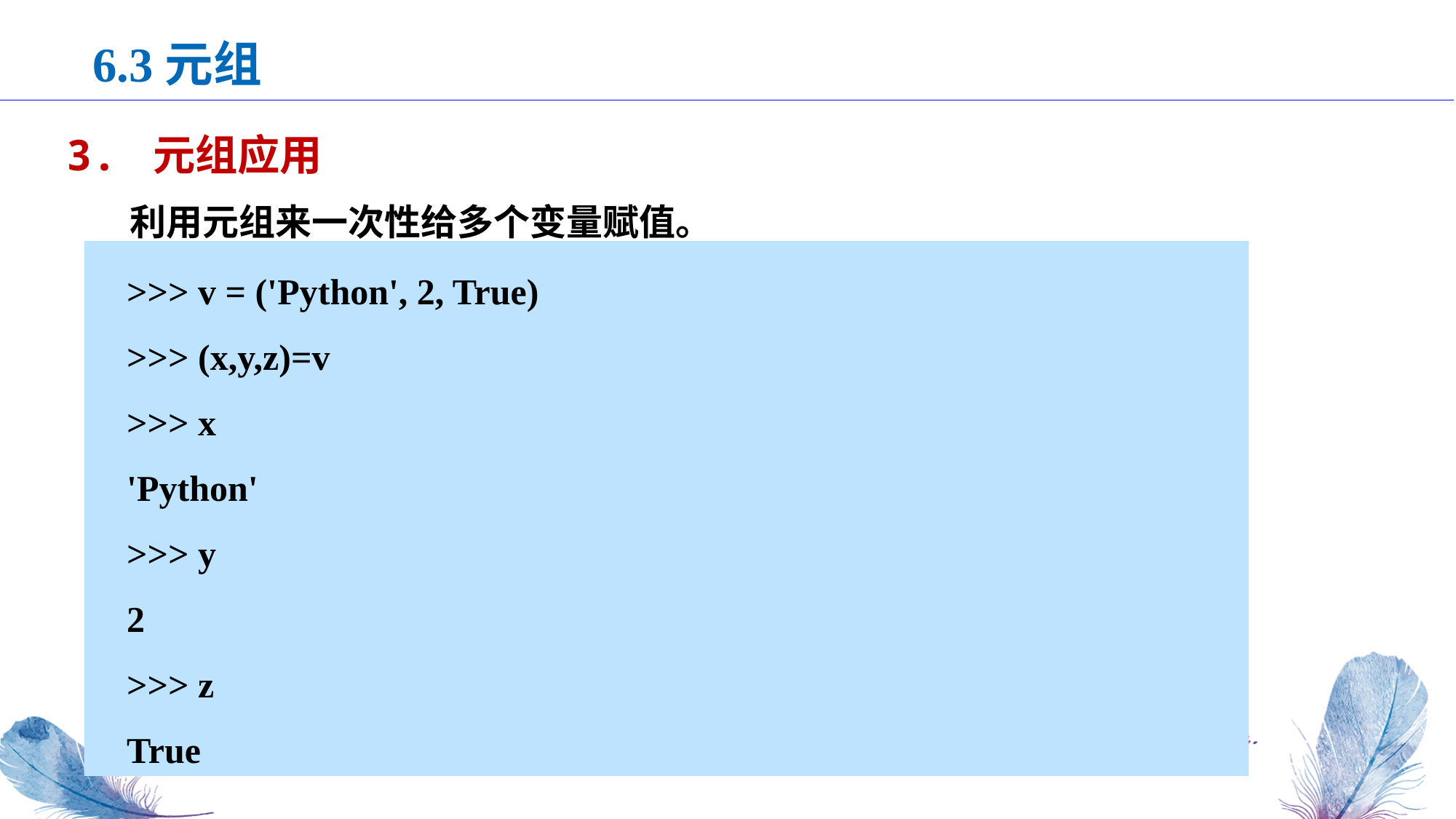

6.3元组
3. 元组应用
利用元组来一次性给多个变量赋值。
>>> v = ('Python', 2, True)
>>> (x,y,z)=v
>>> x
'Python'
>>> y
2
>>> z
True